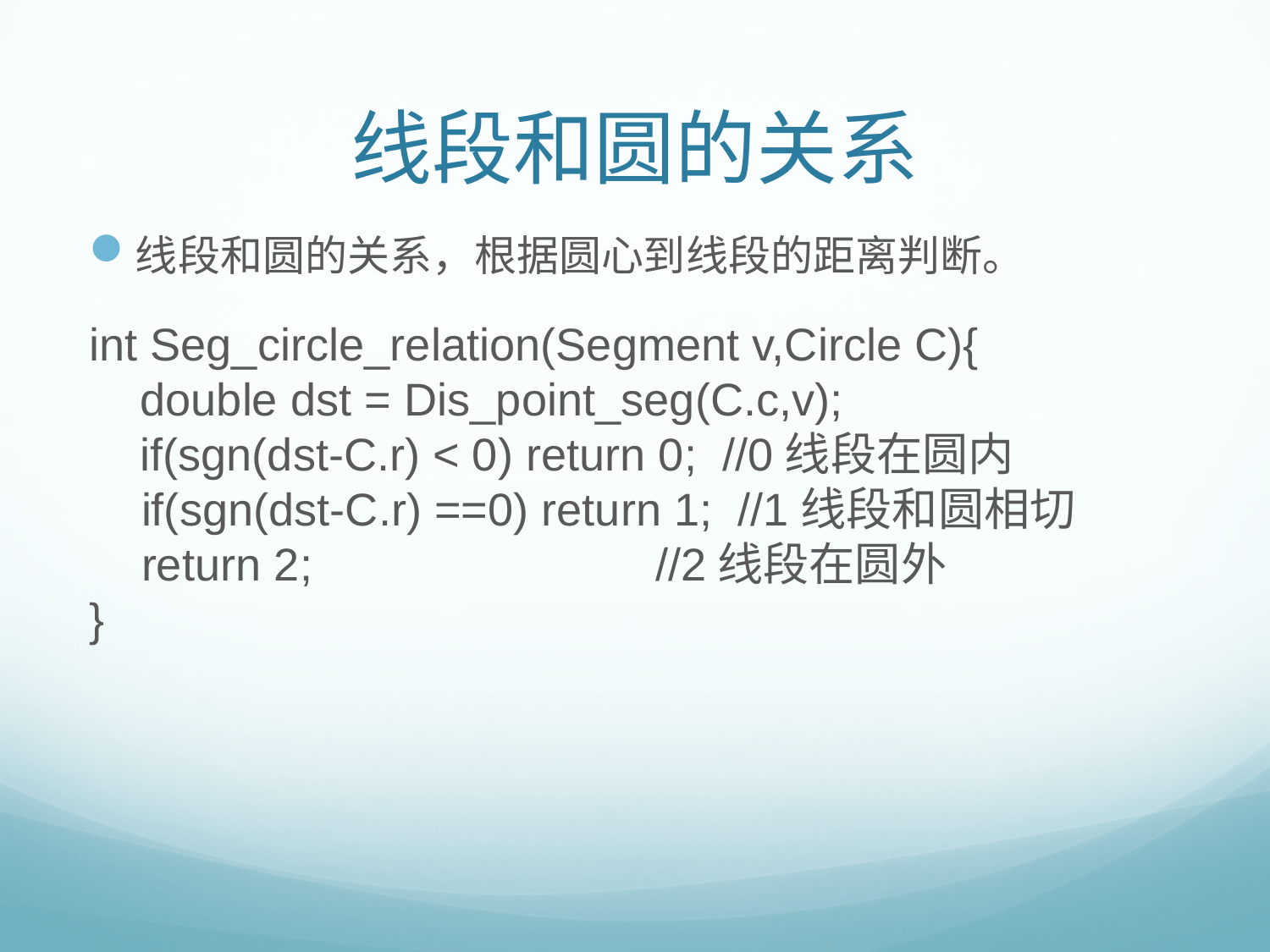

# 线段和圆的关系
线段和圆的关系，根据圆心到线段的距离判断。
int Seg_circle_relation(Segment v,Circle C){
    double dst = Dis_point_seg(C.c,v);
    if(sgn(dst-C.r) < 0) return 0;  //0线段在圆内
    if(sgn(dst-C.r) ==0) return 1;  //1线段和圆相切
    return 2;                           //2线段在圆外
}